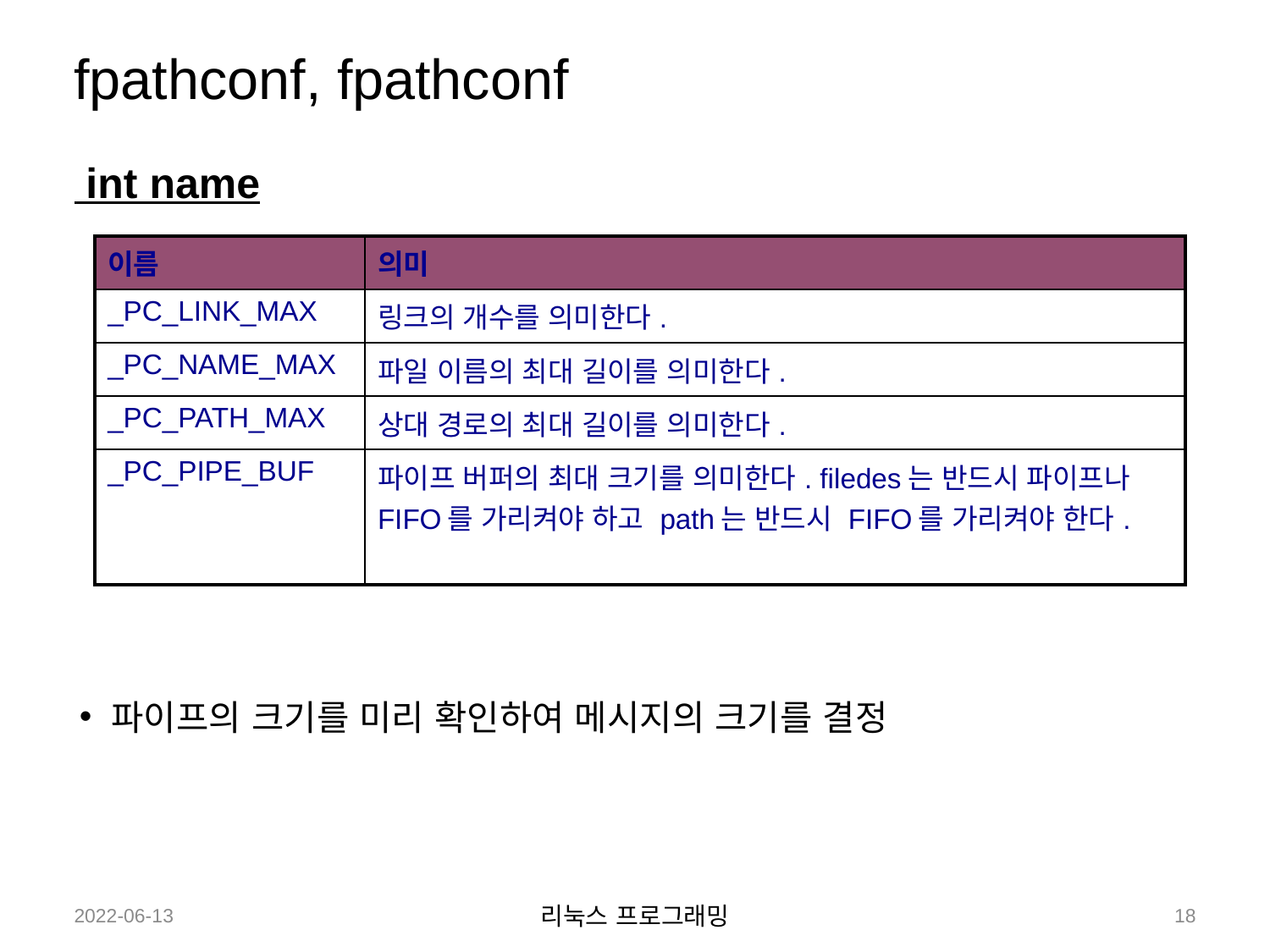

# fpathconf, fpathconf
 int name

파이프의 크기를 미리 확인하여 메시지의 크기를 결정

| 이름 | 의미 |
| --- | --- |
| \_PC\_LINK\_MAX | 링크의 개수를 의미한다. |
| \_PC\_NAME\_MAX | 파일 이름의 최대 길이를 의미한다. |
| \_PC\_PATH\_MAX | 상대 경로의 최대 길이를 의미한다. |
| \_PC\_PIPE\_BUF | 파이프 버퍼의 최대 크기를 의미한다. filedes는 반드시 파이프나 FIFO를 가리켜야 하고 path는 반드시 FIFO를 가리켜야 한다. |
2022-06-13
리눅스 프로그래밍
18